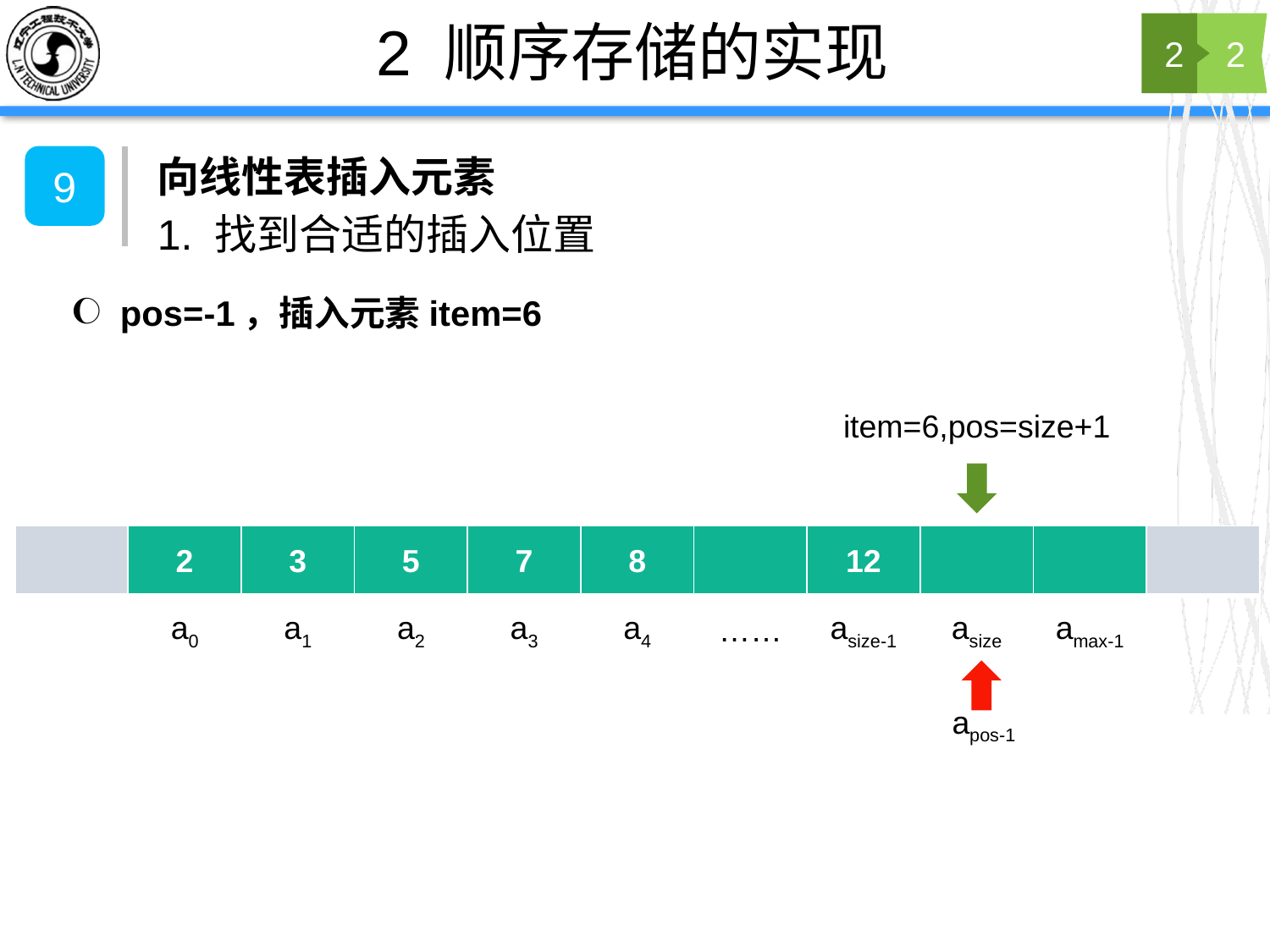

# 2 顺序存储的实现
2
2
向线性表插入元素
9
1. 找到合适的插入位置
pos=-1，插入元素item=6
item=6,pos=size+1

|  | 2 | 3 | 5 | 7 | 8 |  | 12 |  |  |  |
| --- | --- | --- | --- | --- | --- | --- | --- | --- | --- | --- |
|  | a0 | a1 | a2 | a3 | a4 | …… | asize-1 | asize | amax-1 |  |

apos-1